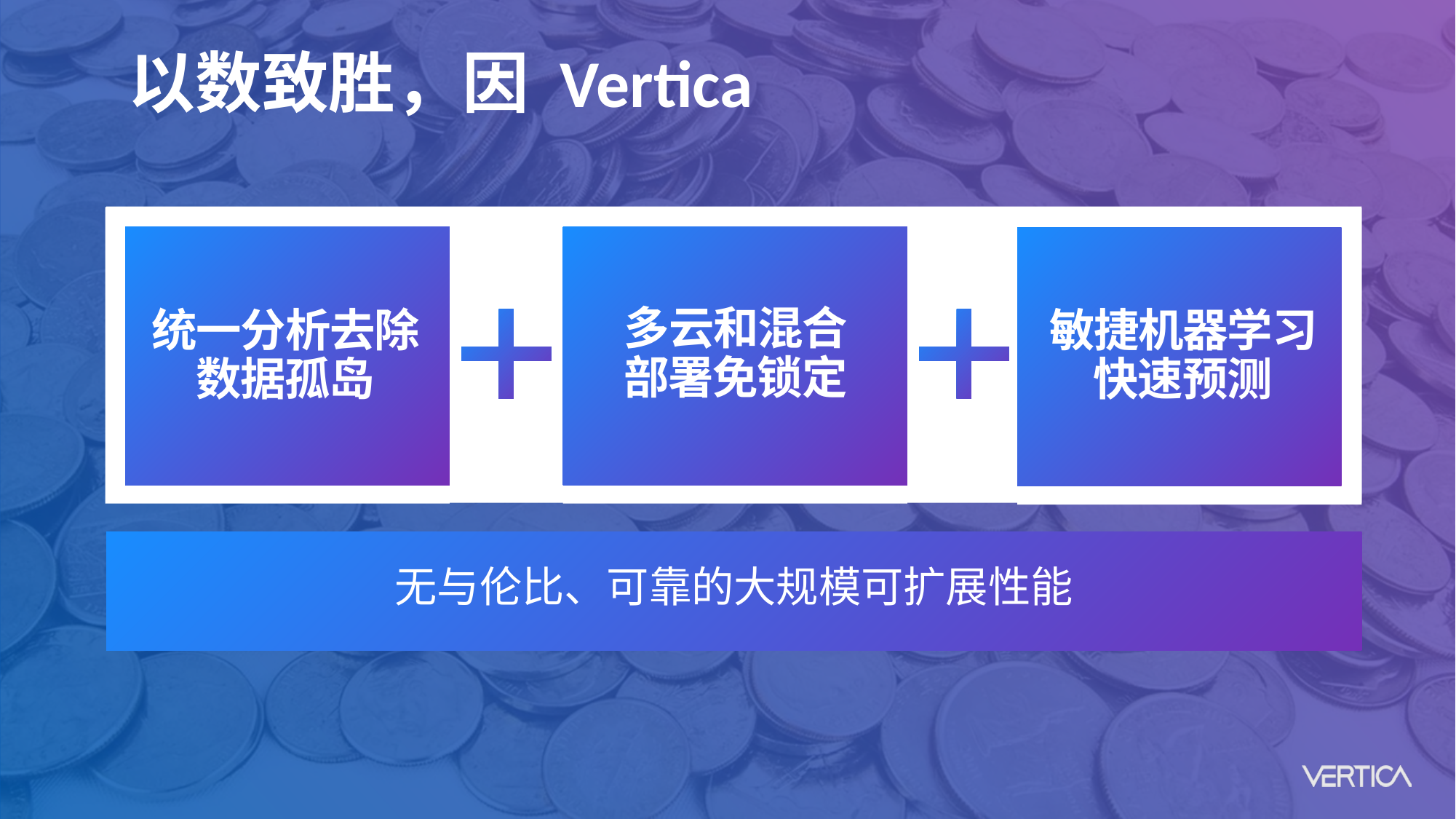

以数致胜，因 Vertica

多云和混合部署免锁定
统一分析去除数据孤岛
敏捷机器学习快速预测

无与伦比、可靠的大规模可扩展性能